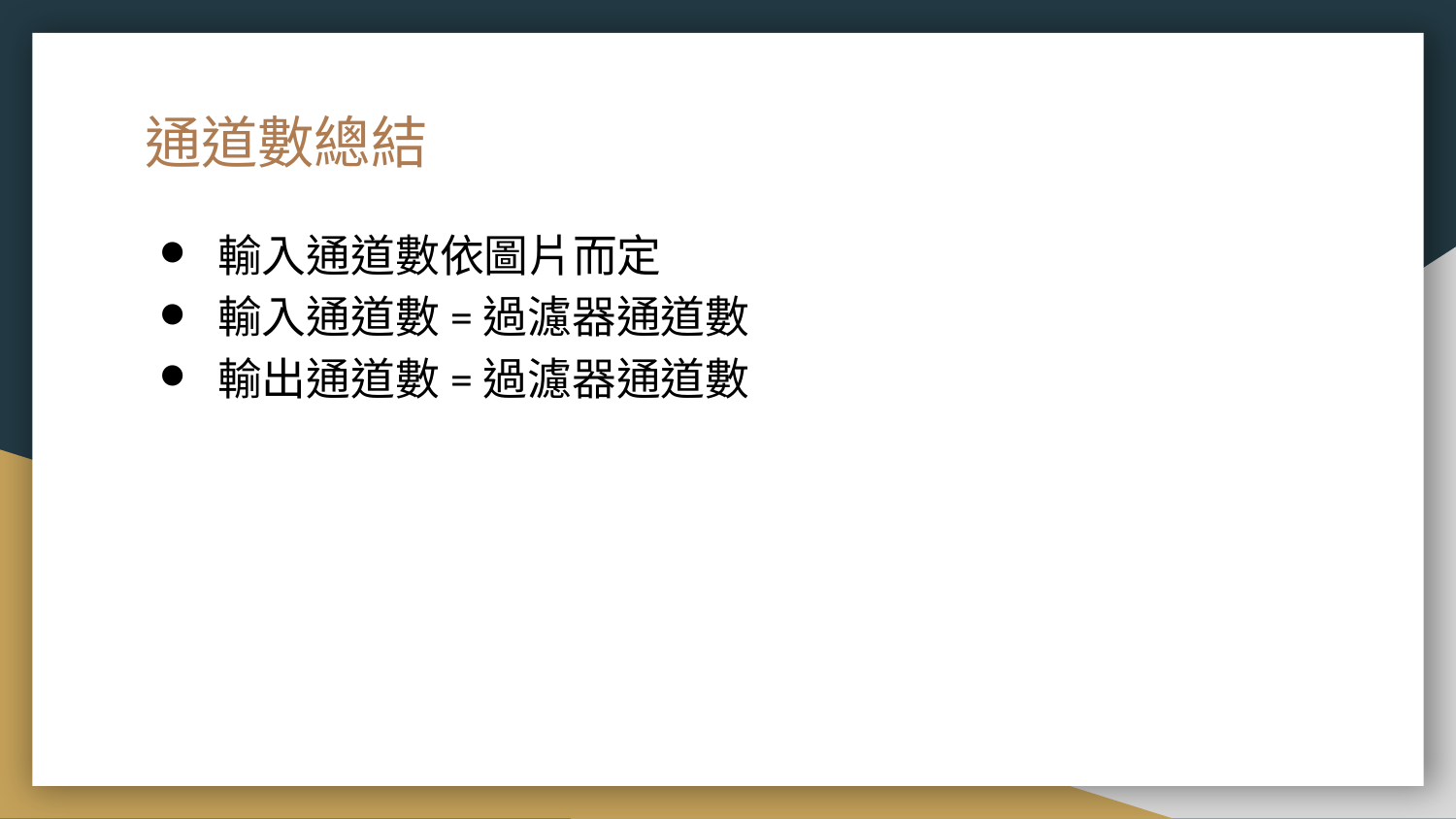

# 通道數總結
輸入通道數依圖片而定
輸入通道數=過濾器通道數
輸出通道數=過濾器通道數